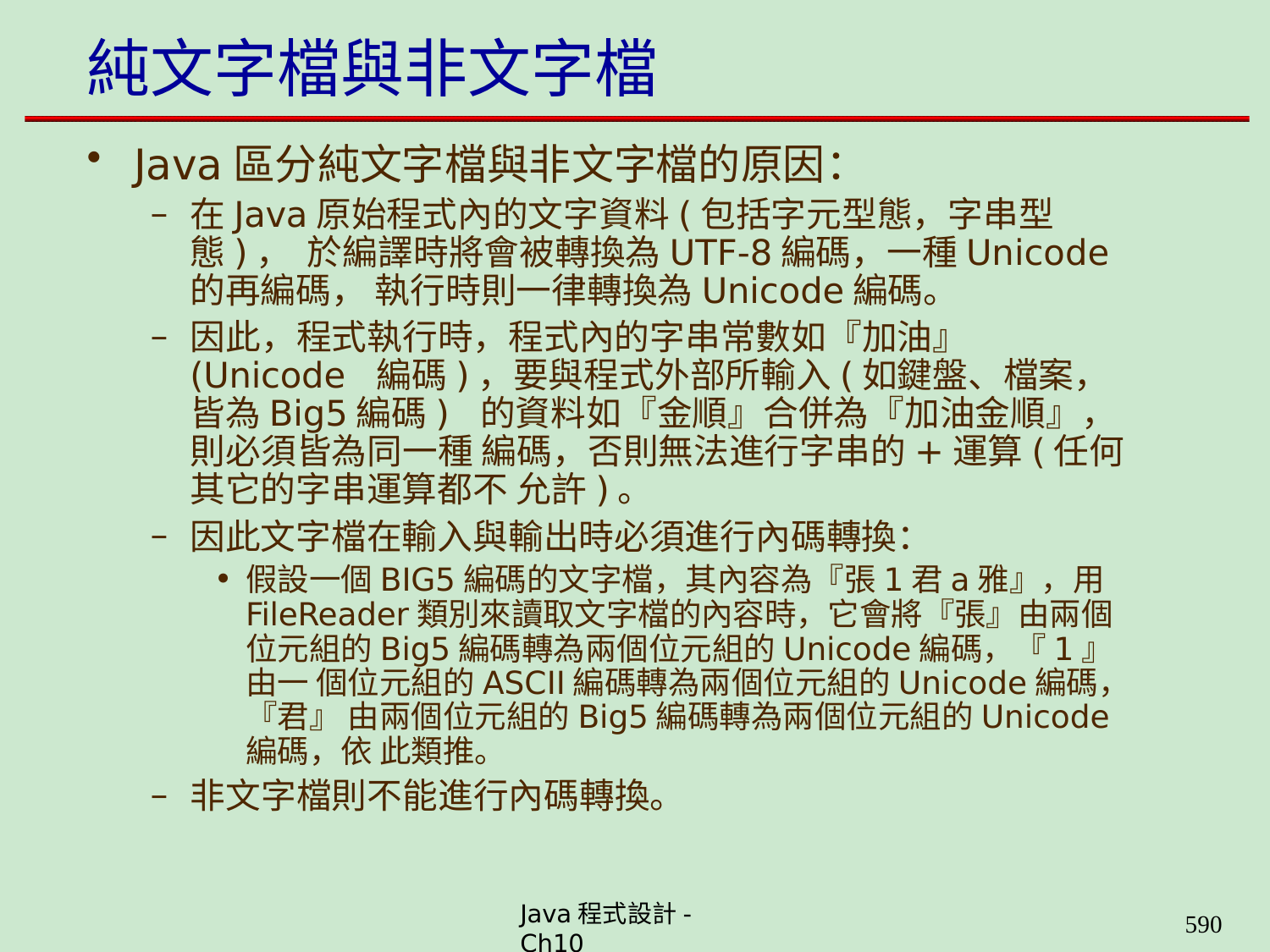

# 純文字檔與非文字檔
Java區分純文字檔與非文字檔的原因：
在Java原始程式內的文字資料(包括字元型態，字串型態)，  於編譯時將會被轉換為UTF-8編碼，一種Unicode的再編碼， 執行時則一律轉換為Unicode編碼。
因此，程式執行時，程式內的字串常數如『加油』(Unicode  編碼)，要與程式外部所輸入(如鍵盤、檔案，皆為Big5編碼)  的資料如『金順』合併為『加油金順』，則必須皆為同一種 編碼，否則無法進行字串的+運算(任何其它的字串運算都不 允許)。
因此文字檔在輸入與輸出時必須進行內碼轉換：
假設一個BIG5編碼的文字檔，其內容為『張1君a雅』，用 FileReader類別來讀取文字檔的內容時，它會將『張』由兩個 位元組的Big5編碼轉為兩個位元組的Unicode編碼，『1』由一 個位元組的ASCII編碼轉為兩個位元組的Unicode編碼，『君』 由兩個位元組的Big5編碼轉為兩個位元組的Unicode編碼，依 此類推。
非文字檔則不能進行內碼轉換。
Java程式設計-Ch10
590